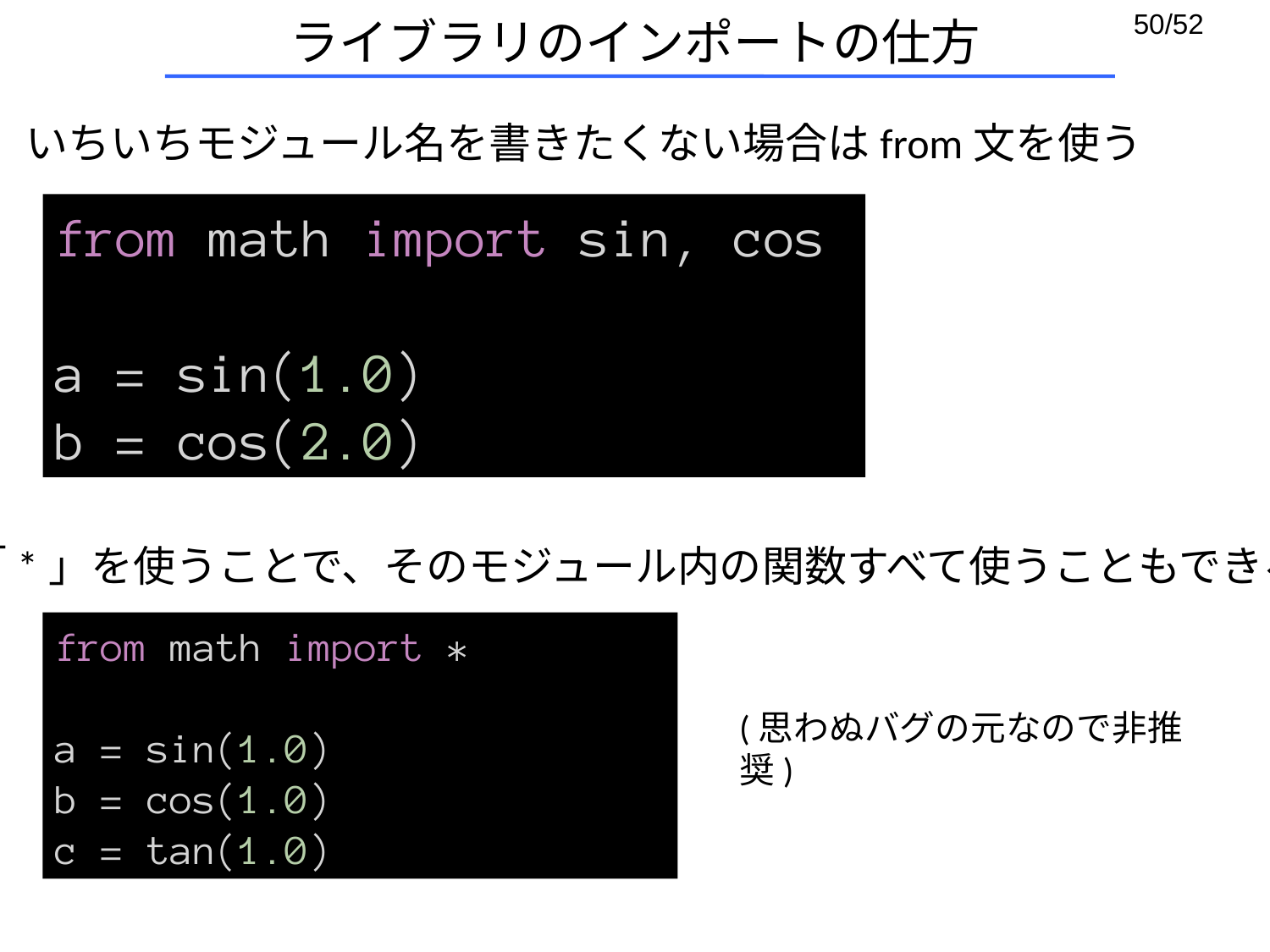

# ライブラリのインポートの仕方
いちいちモジュール名を書きたくない場合はfrom文を使う
from math import sin, cos
a = sin(1.0)
b = cos(2.0)
「*」を使うことで、そのモジュール内の関数すべて使うこともできる
from math import *
a = sin(1.0)
b = cos(1.0)
c = tan(1.0)
(思わぬバグの元なので非推奨)